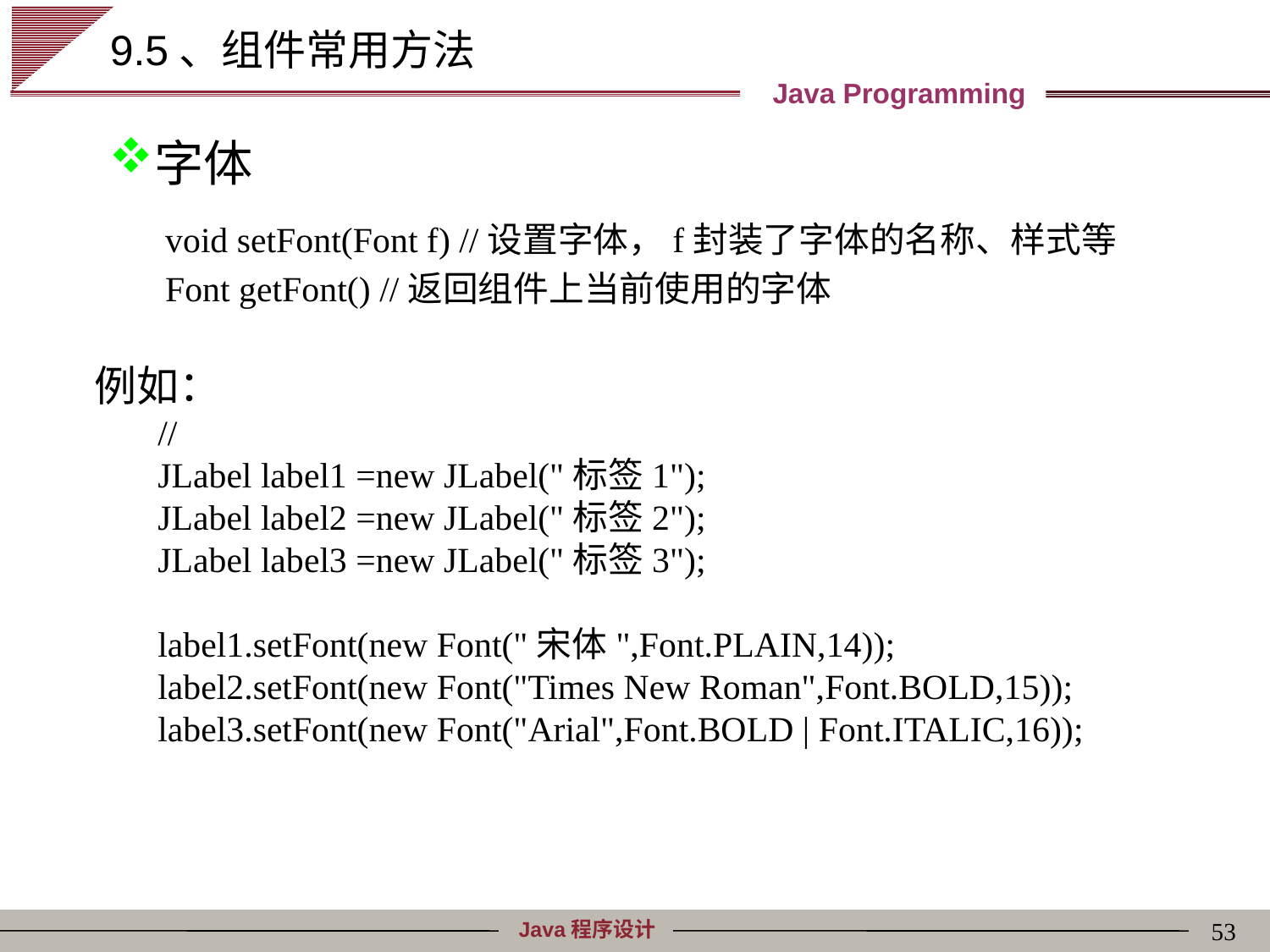

# 9.5、组件常用方法
字体
void setFont(Font f) //设置字体，f封装了字体的名称、样式等
Font getFont() //返回组件上当前使用的字体
例如：
//
JLabel label1 =new JLabel("标签1");
JLabel label2 =new JLabel("标签2");
JLabel label3 =new JLabel("标签3");

label1.setFont(new Font("宋体",Font.PLAIN,14));
label2.setFont(new Font("Times New Roman",Font.BOLD,15));
label3.setFont(new Font("Arial",Font.BOLD | Font.ITALIC,16));